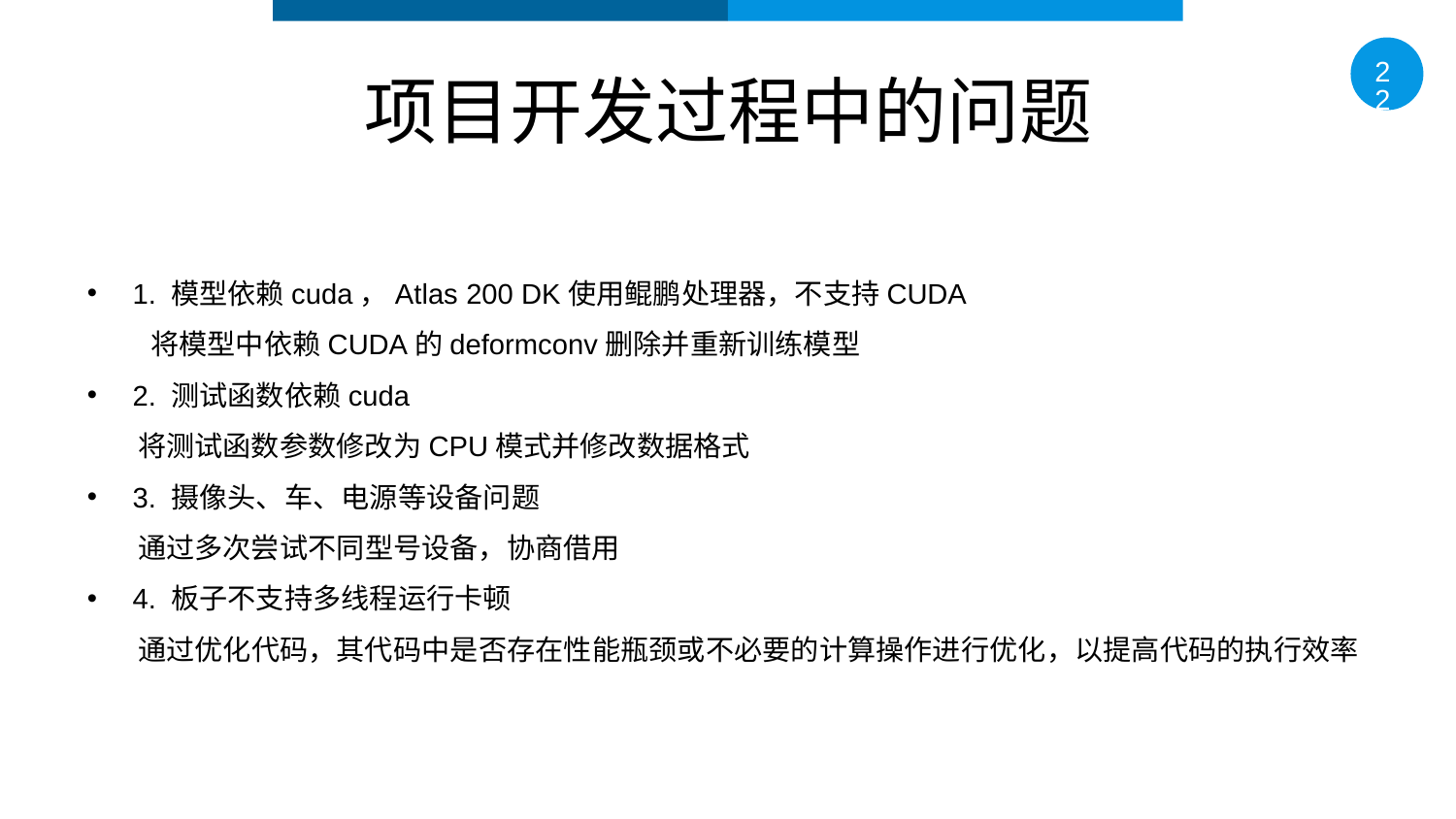

22
项目开发过程中的问题
1. 模型依赖cuda，Atlas 200 DK使用鲲鹏处理器，不支持CUDA
         将模型中依赖CUDA的deformconv删除并重新训练模型
2. 测试函数依赖cuda
       将测试函数参数修改为CPU模式并修改数据格式
3. 摄像头、车、电源等设备问题
       通过多次尝试不同型号设备，协商借用
4. 板子不支持多线程运行卡顿
       通过优化代码，其代码中是否存在性能瓶颈或不必要的计算操作进行优化，以提高代码的执行效率